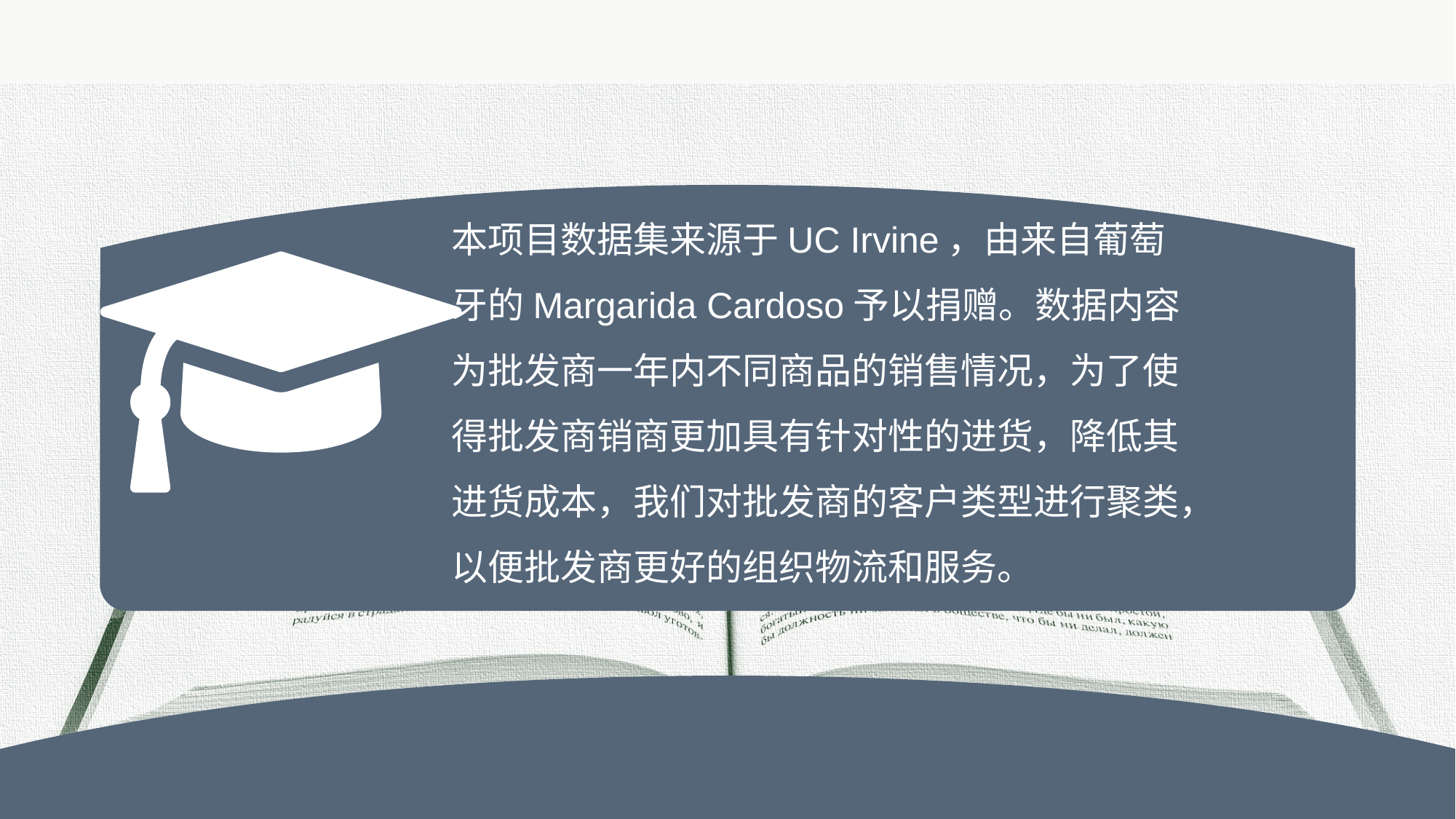

本项目数据集来源于UC Irvine，由来自葡萄牙的Margarida Cardoso予以捐赠。数据内容为批发商一年内不同商品的销售情况，为了使得批发商销商更加具有针对性的进货，降低其进货成本，我们对批发商的客户类型进行聚类，以便批发商更好的组织物流和服务。